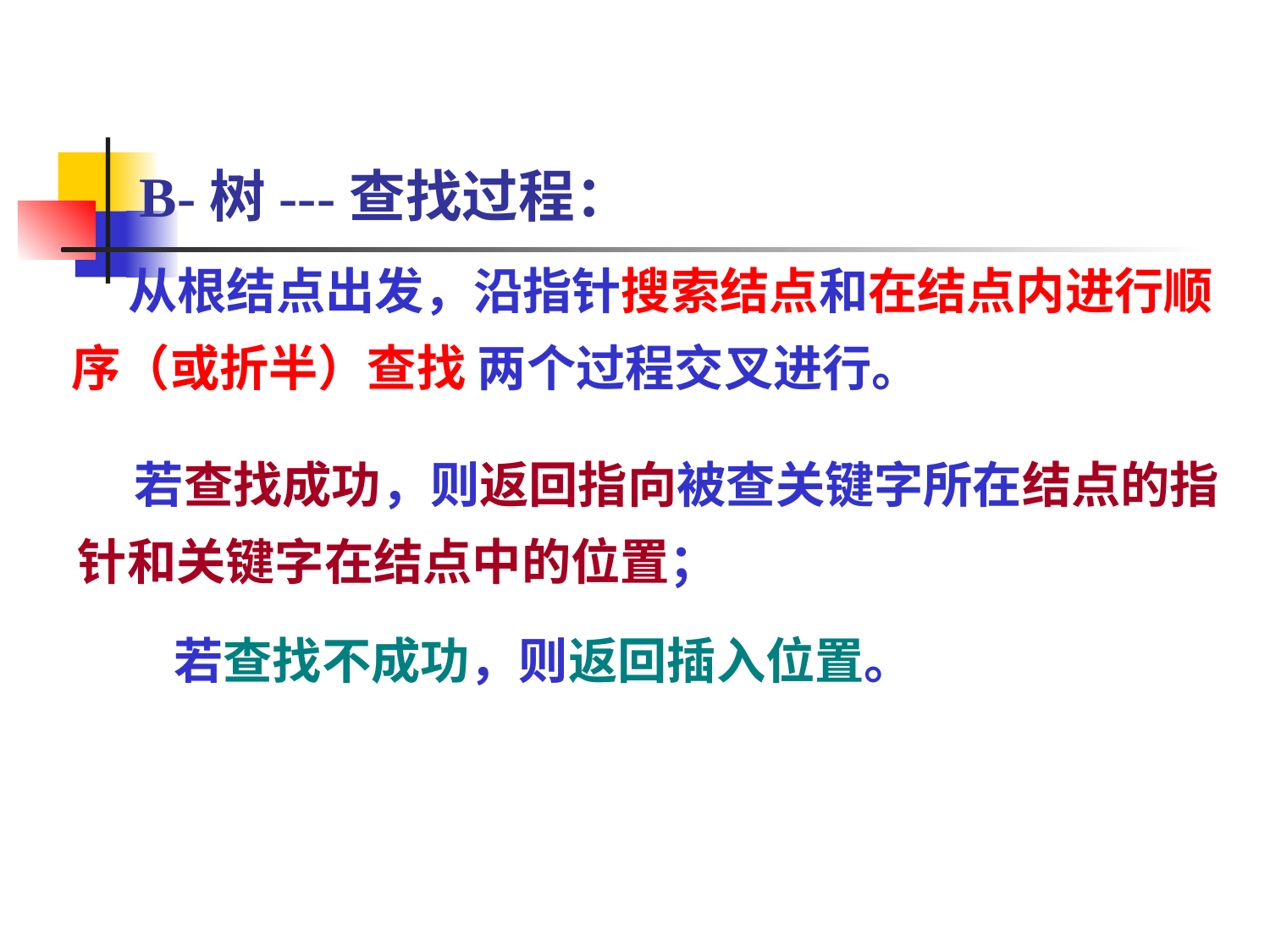

8.2   动态查找表
B-树---查找过程：
    从根结点出发，沿指针搜索结点和在结点内进行顺序（或折半）查找 两个过程交叉进行。
    若查找成功，则返回指向被查关键字所在结点的指针和关键字在结点中的位置；
若查找不成功，则返回插入位置。
105